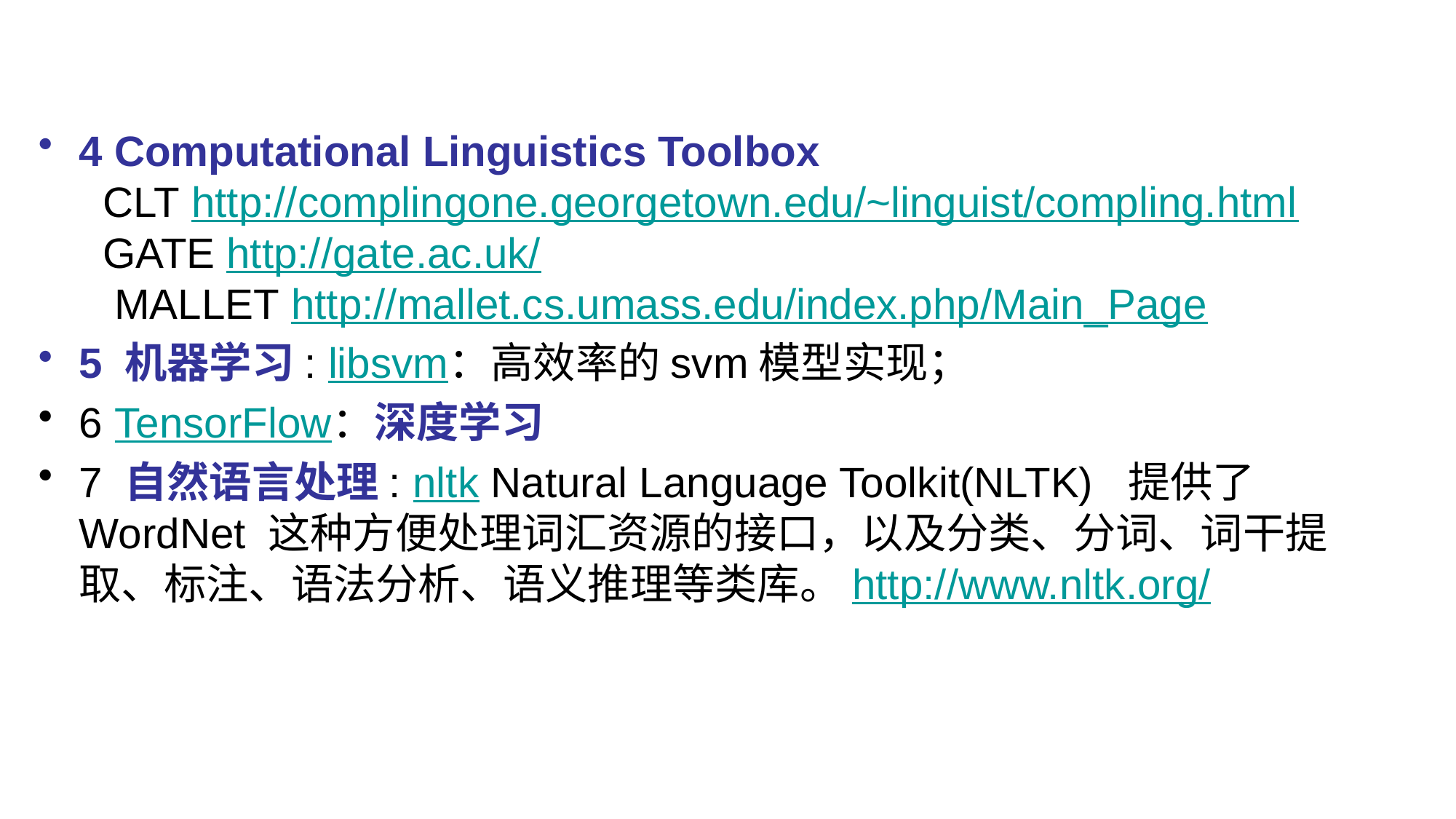

4 Computational Linguistics Toolbox
  CLT http://complingone.georgetown.edu/~linguist/compling.html
  GATE http://gate.ac.uk/
   MALLET http://mallet.cs.umass.edu/index.php/Main_Page
5 机器学习: libsvm：高效率的svm模型实现；
6 TensorFlow：深度学习
7 自然语言处理: nltk Natural Language Toolkit(NLTK)  提供了 WordNet 这种方便处理词汇资源的接口，以及分类、分词、词干提取、标注、语法分析、语义推理等类库。http://www.nltk.org/